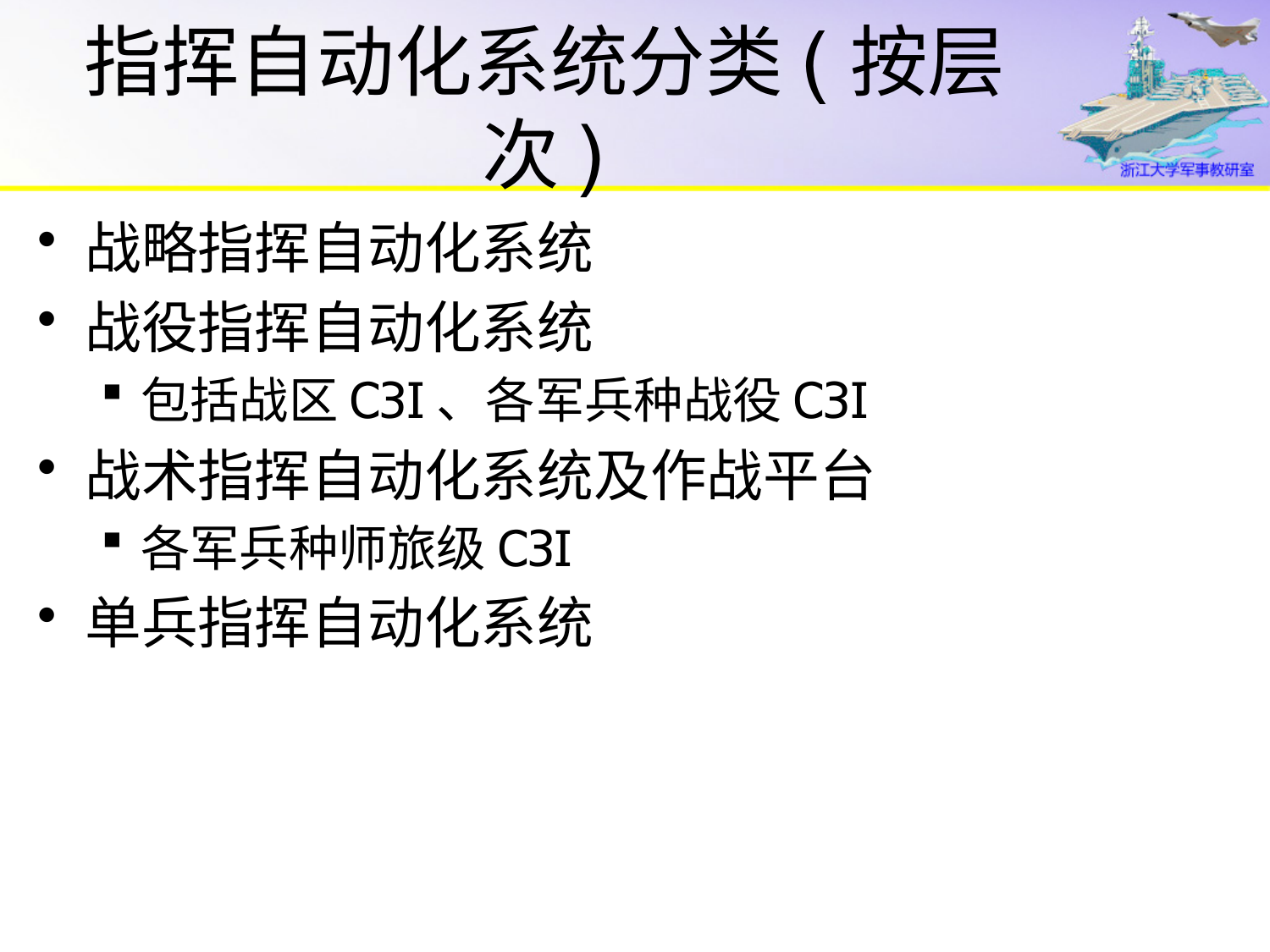

# 指挥自动化系统分类(按层次)
战略指挥自动化系统
战役指挥自动化系统
包括战区C3I、各军兵种战役C3I
战术指挥自动化系统及作战平台
各军兵种师旅级C3I
单兵指挥自动化系统